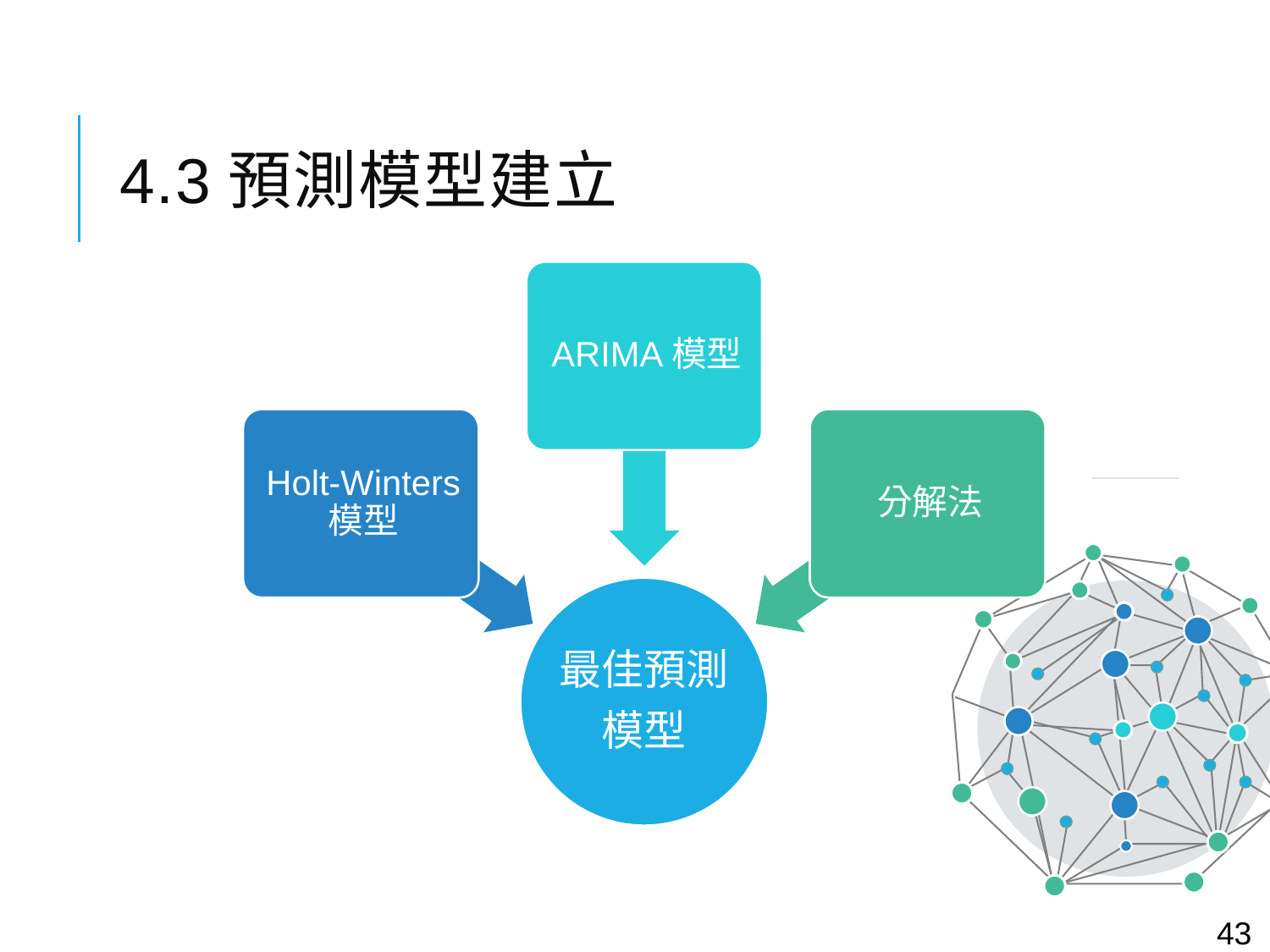

# 4.3預測模型建立
最佳預測
模型
Holt-Winters 模型
ARIMA模型
分解法

43